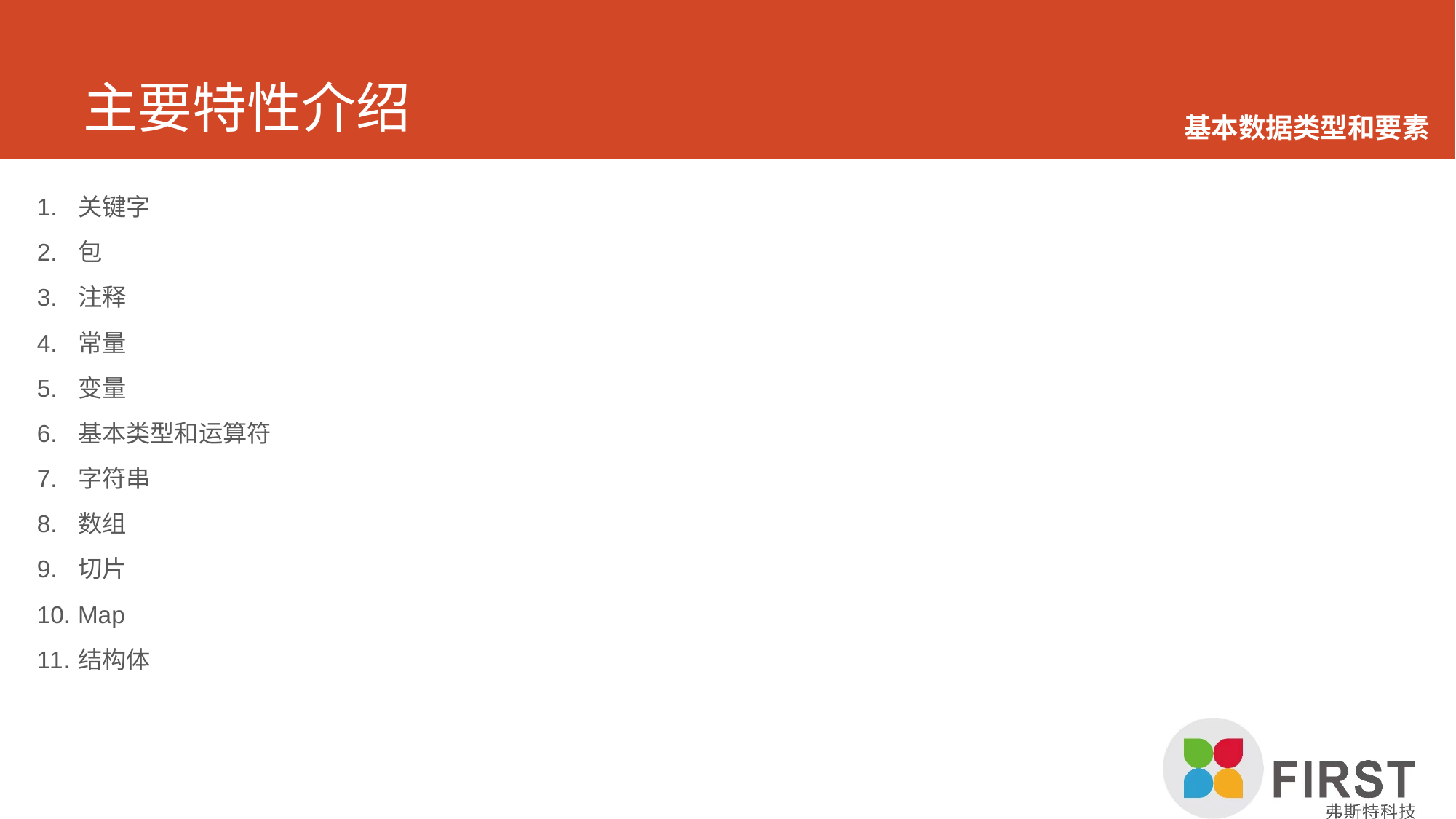

# 主要特性介绍
基本数据类型和要素

关键字
包
注释
常量
变量
基本类型和运算符
字符串
数组
切片
Map
结构体